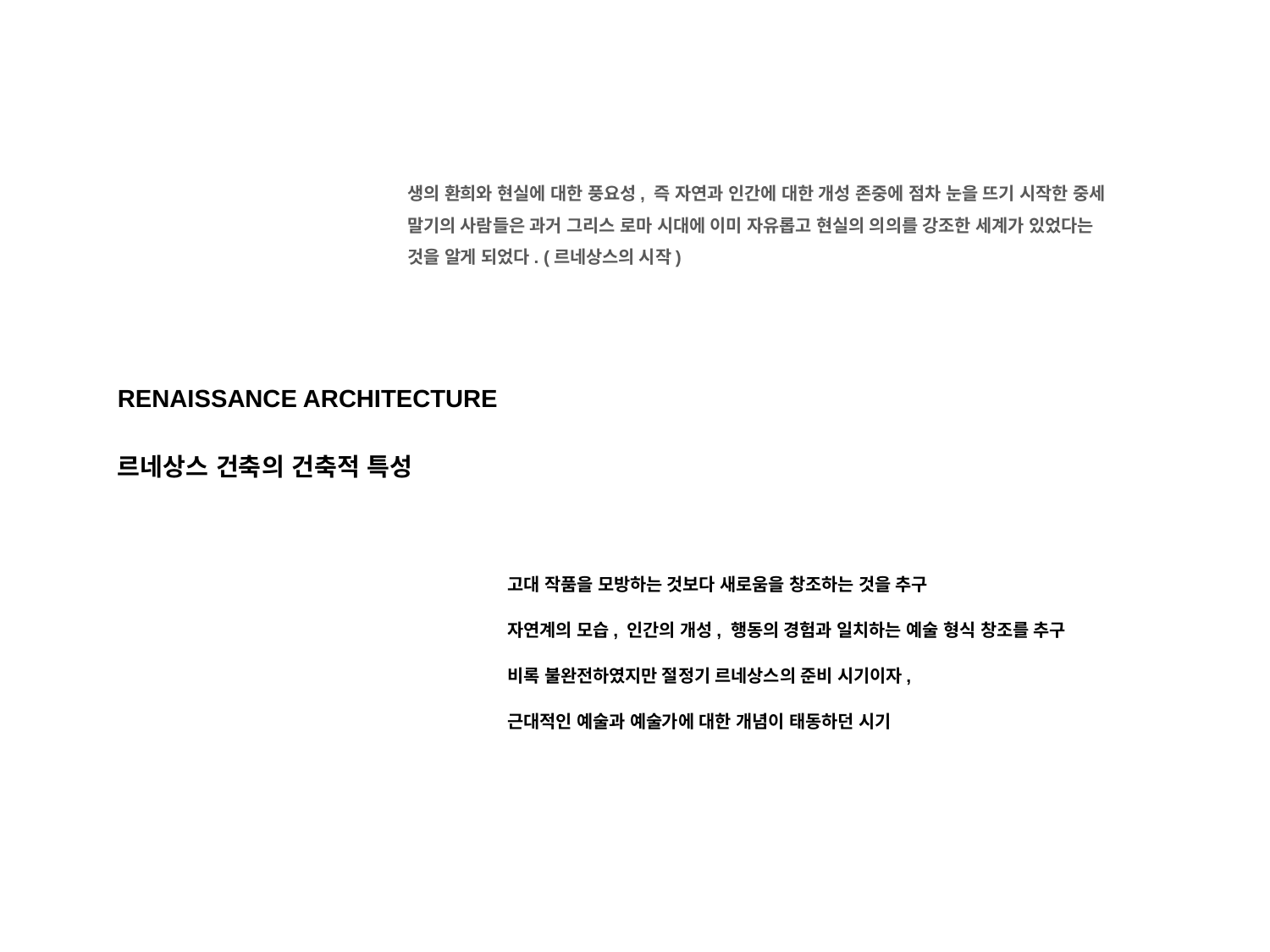

생의 환희와 현실에 대한 풍요성, 즉 자연과 인간에 대한 개성 존중에 점차 눈을 뜨기 시작한 중세 말기의 사람들은 과거 그리스 로마 시대에 이미 자유롭고 현실의 의의를 강조한 세계가 있었다는 것을 알게 되었다. (르네상스의 시작)
RENAISSANCE ARCHITECTURE

르네상스 건축의 건축적 특성
고대 작품을 모방하는 것보다 새로움을 창조하는 것을 추구
자연계의 모습, 인간의 개성, 행동의 경험과 일치하는 예술 형식 창조를 추구
비록 불완전하였지만 절정기 르네상스의 준비 시기이자,
근대적인 예술과 예술가에 대한 개념이 태동하던 시기